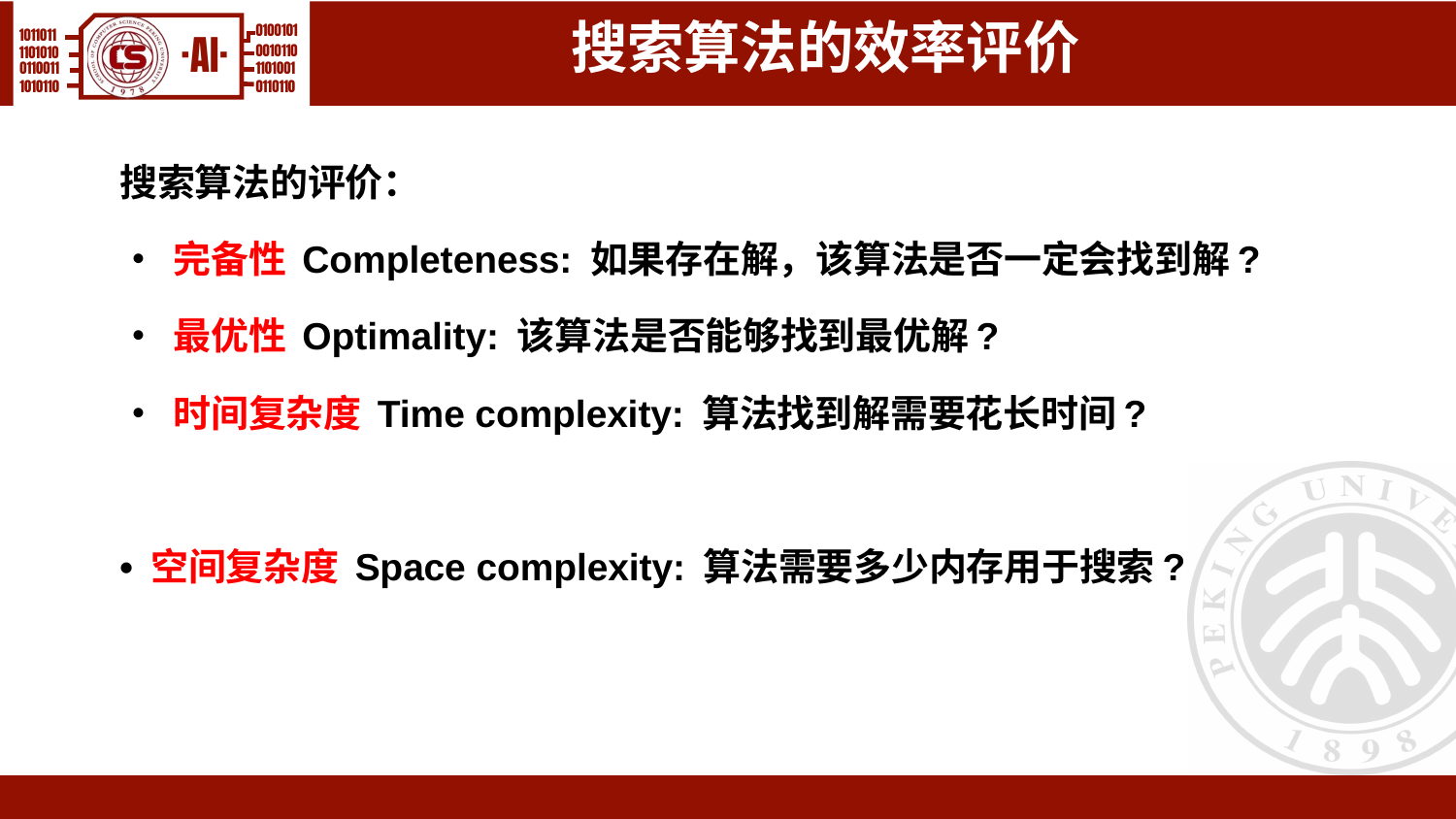

# 搜索算法的效率评价
搜索算法的评价：
• 完备性 Completeness: 如果存在解，该算法是否一定会找到解?
• 最优性 Optimality: 该算法是否能够找到最优解?
• 时间复杂度 Time complexity: 算法找到解需要花长时间?
• 空间复杂度 Space complexity: 算法需要多少内存用于搜索?